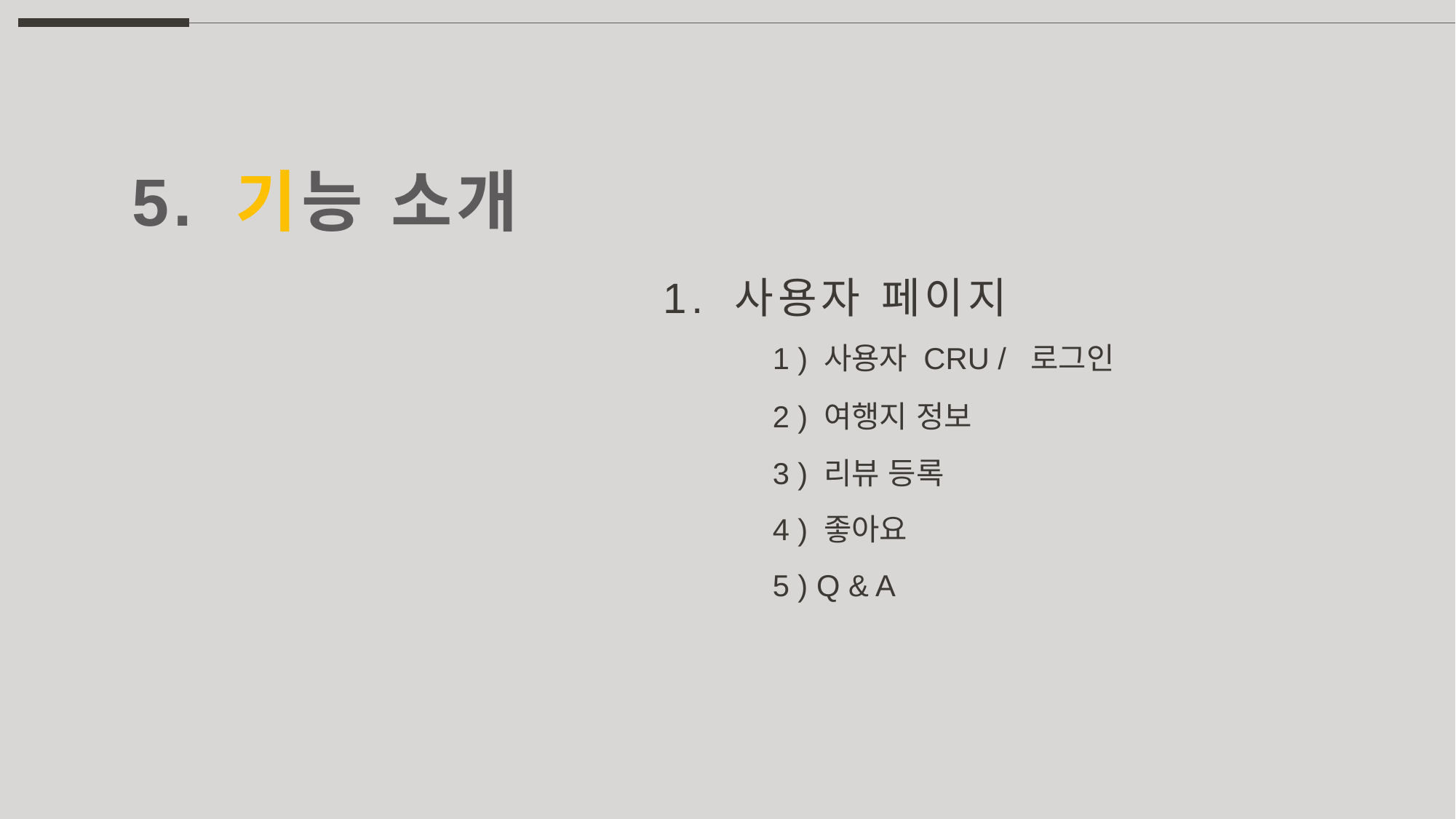

5. 기능 소개
1. 사용자 페이지
	1 ) 사용자 CRU /  로그인
	2 ) 여행지 정보
	3 ) 리뷰 등록
	4 ) 좋아요
	5 ) Q & A